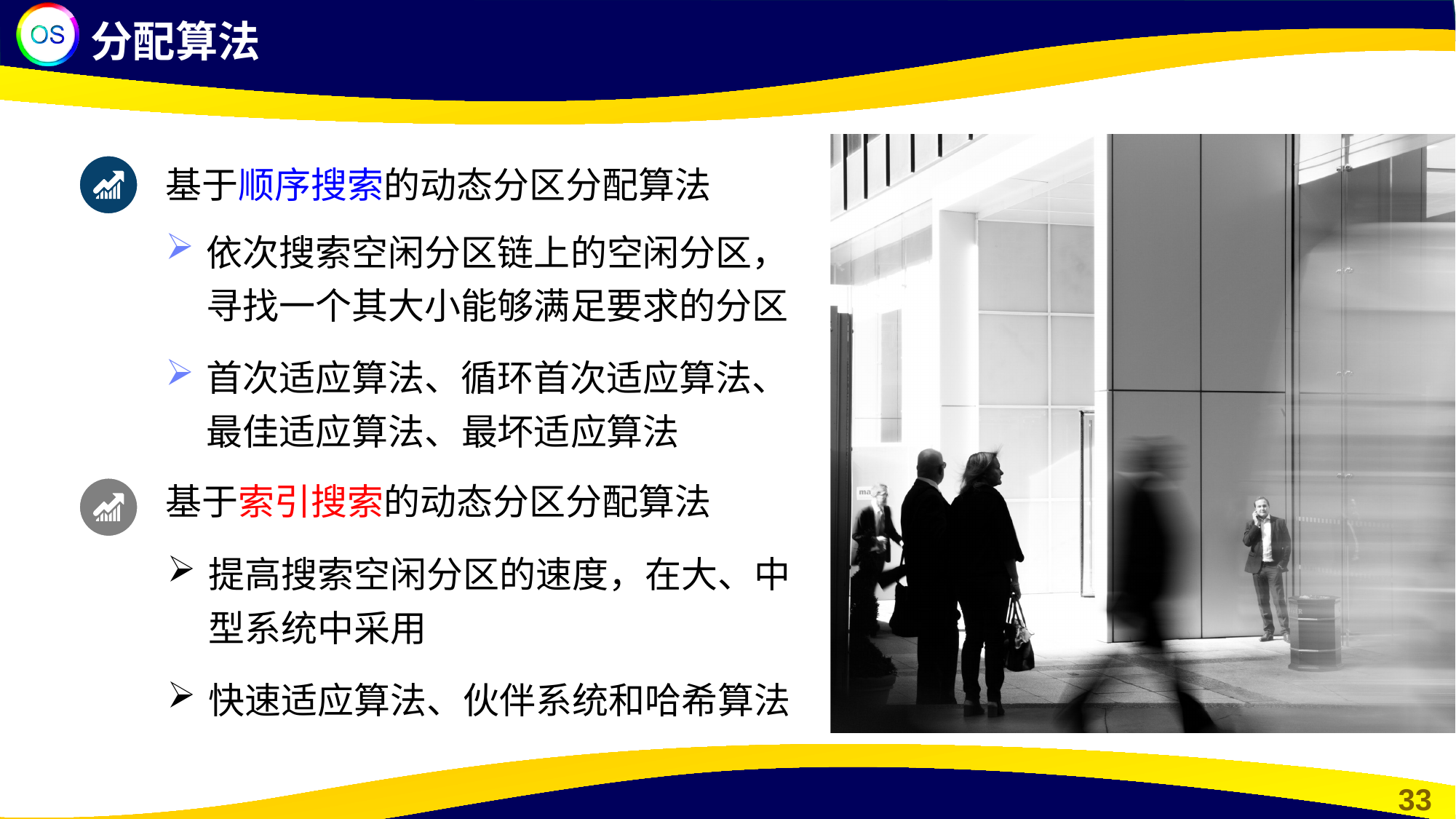

分配算法

基于顺序搜索的动态分区分配算法
依次搜索空闲分区链上的空闲分区，寻找一个其大小能够满足要求的分区
首次适应算法、循环首次适应算法、最佳适应算法、最坏适应算法
基于索引搜索的动态分区分配算法
提高搜索空闲分区的速度，在大、中型系统中采用
快速适应算法、伙伴系统和哈希算法